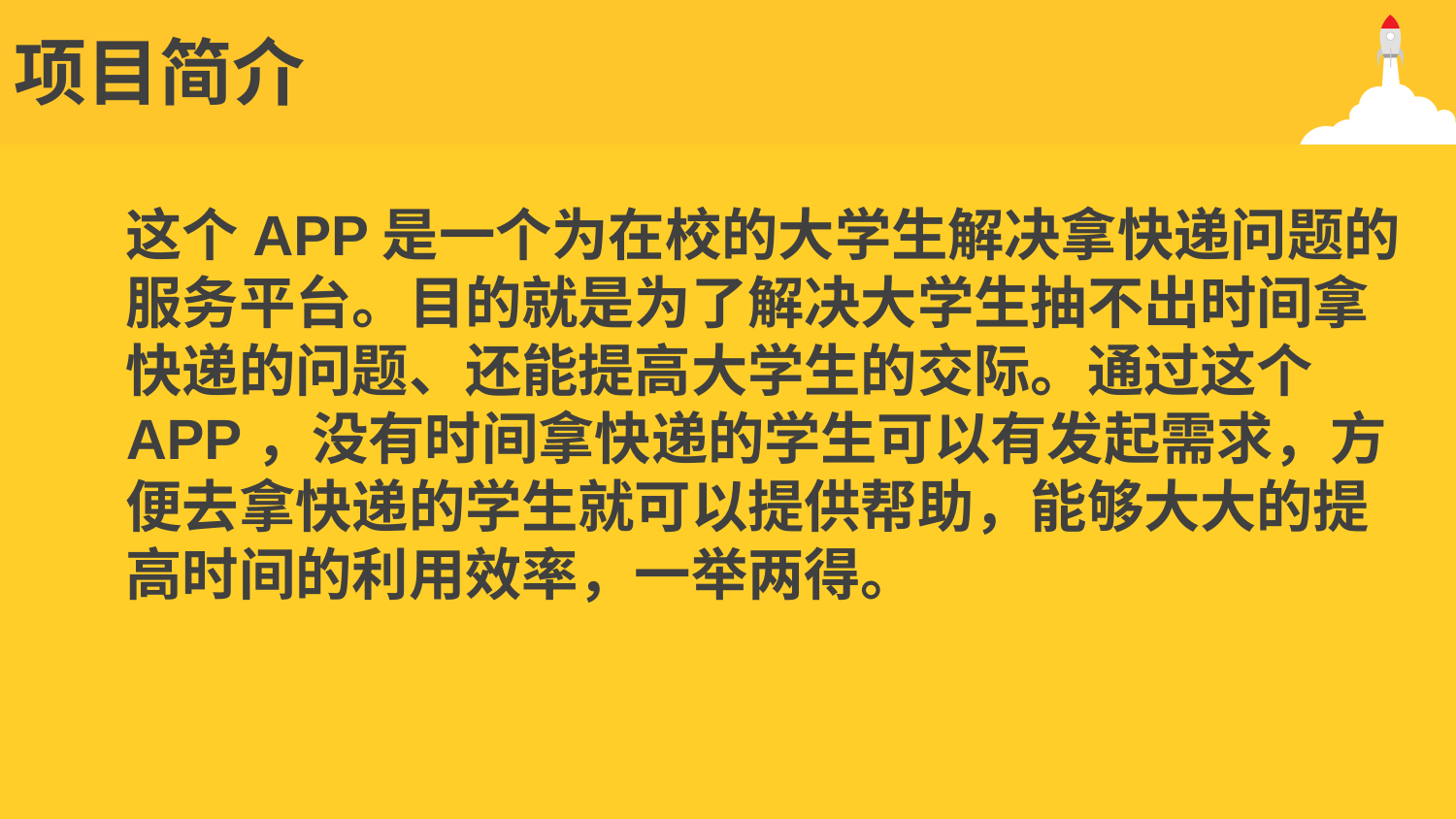

# 项目简介
这个APP是一个为在校的大学生解决拿快递问题的服务平台。目的就是为了解决大学生抽不出时间拿快递的问题、还能提高大学生的交际。通过这个APP，没有时间拿快递的学生可以有发起需求，方便去拿快递的学生就可以提供帮助，能够大大的提高时间的利用效率，一举两得。